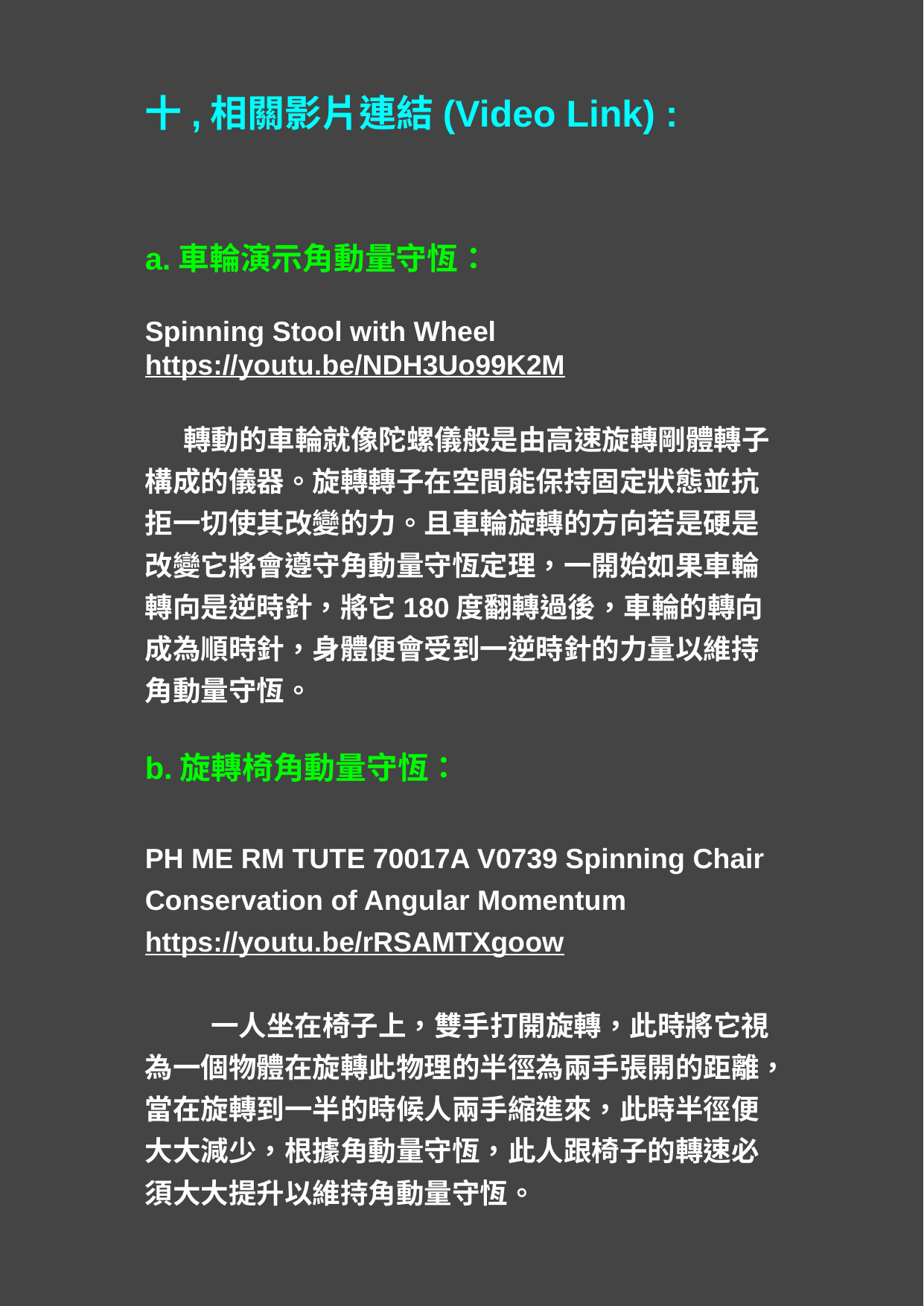

十,相關影片連結(Video Link) :

a.車輪演示角動量守恆：

Spinning Stool with Wheel
https://youtu.be/NDH3Uo99K2M

     轉動的車輪就像陀螺儀般是由高速旋轉剛體轉子構成的儀器。旋轉轉子在空間能保持固定狀態並抗拒一切使其改變的力。且車輪旋轉的方向若是硬是改變它將會遵守角動量守恆定理，一開始如果車輪轉向是逆時針，將它180度翻轉過後，車輪的轉向成為順時針，身體便會受到一逆時針的力量以維持角動量守恆。
b.旋轉椅角動量守恆：

PH ME RM TUTE 70017A V0739 Spinning Chair Conservation of Angular Momentum
https://youtu.be/rRSAMTXgoow

　      一人坐在椅子上，雙手打開旋轉，此時將它視為一個物體在旋轉此物理的半徑為兩手張開的距離，當在旋轉到一半的時候人兩手縮進來，此時半徑便大大減少，根據角動量守恆，此人跟椅子的轉速必須大大提升以維持角動量守恆。